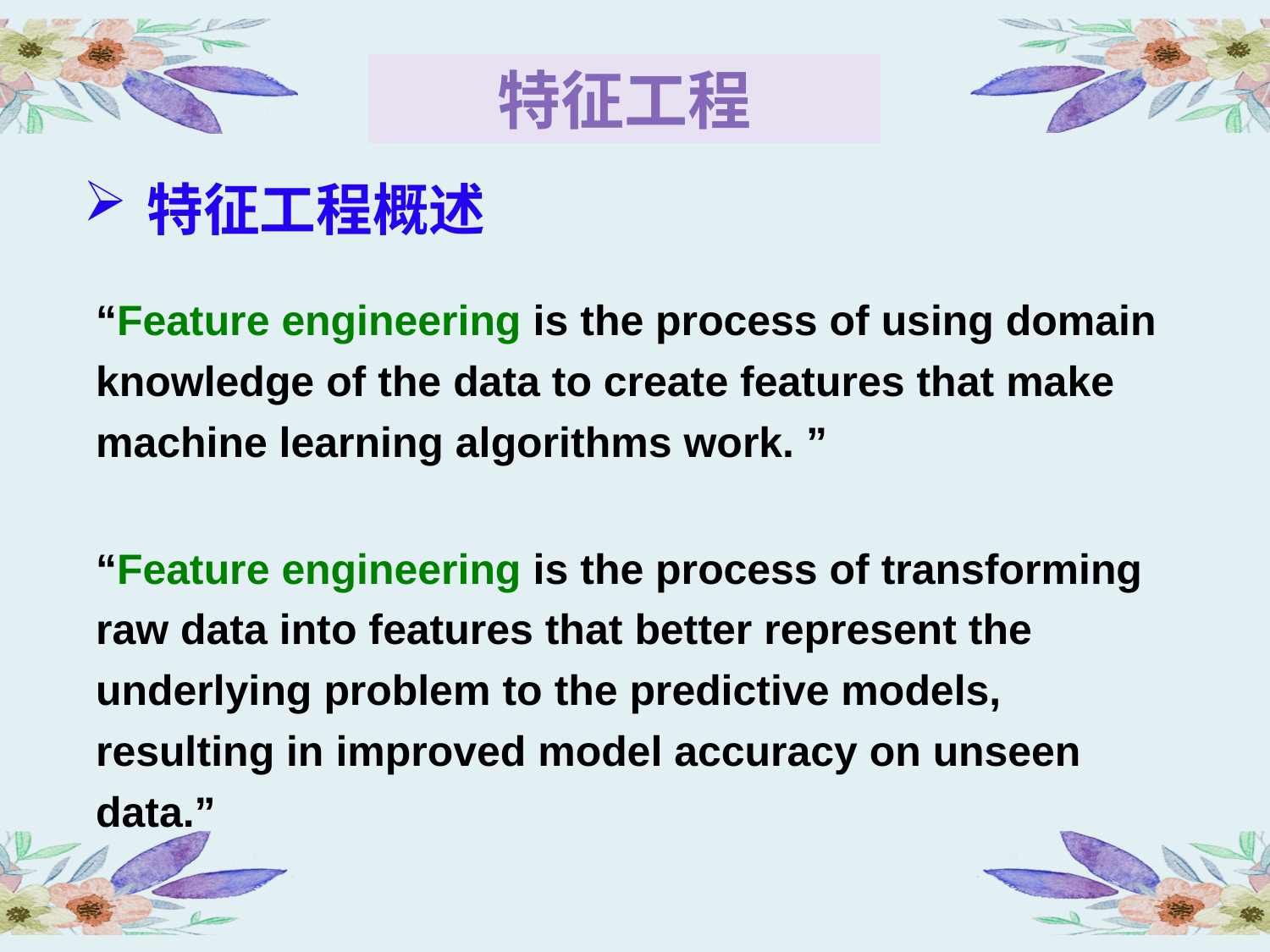

特征工程
特征工程概述
“Feature engineering is the process of using domain knowledge of the data to create features that make machine learning algorithms work. ”
“Feature engineering is the process of transforming raw data into features that better represent the underlying problem to the predictive models, resulting in improved model accuracy on unseen data.”